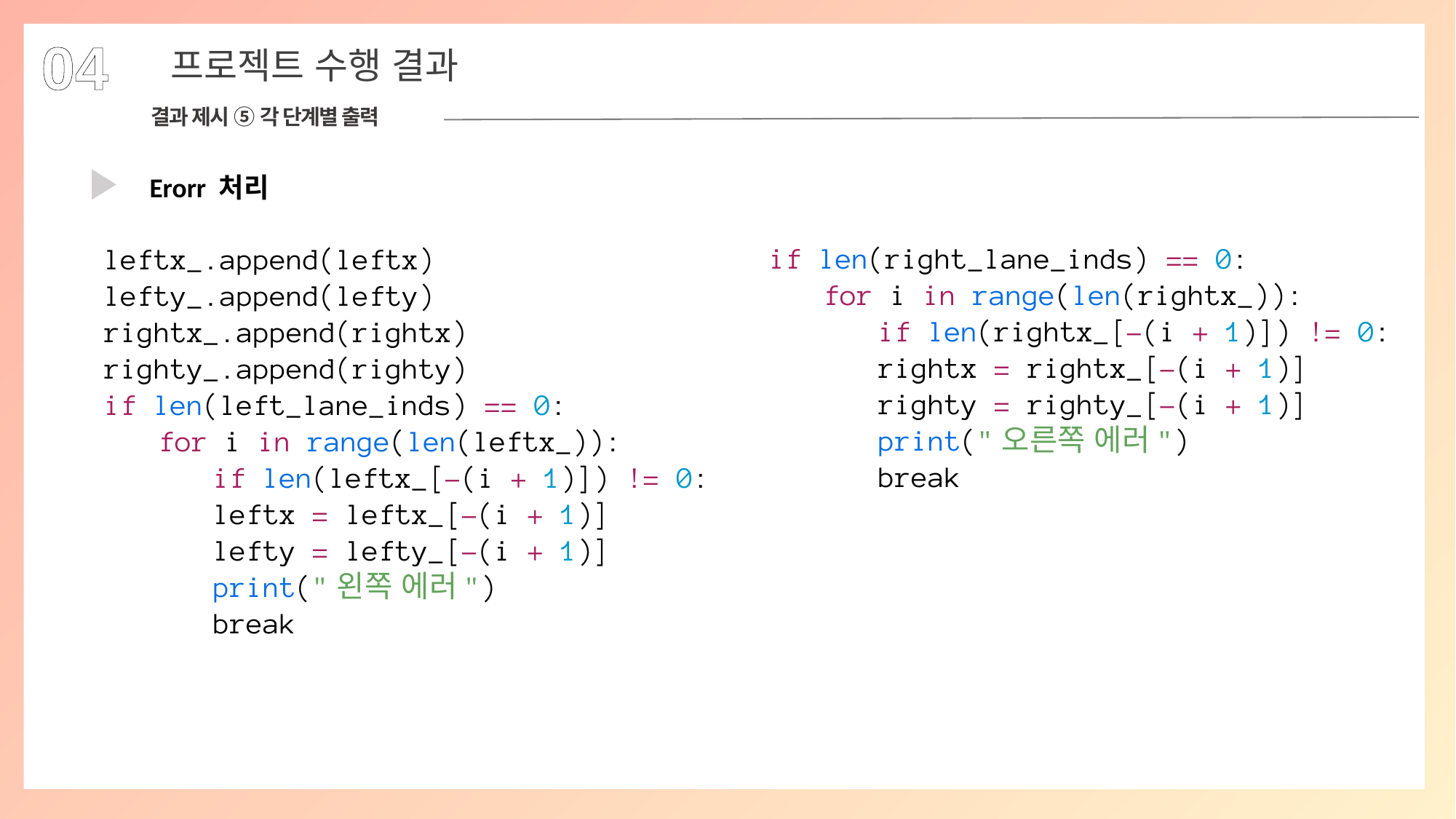

04
6
프로젝트 수행 결과
결과 제시 ⑤ 각 단계별 출력
▶
Erorr 처리
leftx_.append(leftx)
lefty_.append(lefty)
rightx_.append(rightx)
righty_.append(righty)
if len(left_lane_inds) == 0:
for i in range(len(leftx_)):
if len(leftx_[-(i + 1)]) != 0:
leftx = leftx_[-(i + 1)]
lefty = lefty_[-(i + 1)]
print("왼쪽 에러")
break
if len(right_lane_inds) == 0:
for i in range(len(rightx_)):
if len(rightx_[-(i + 1)]) != 0:
rightx = rightx_[-(i + 1)]
righty = righty_[-(i + 1)]
print("오른쪽 에러")
break